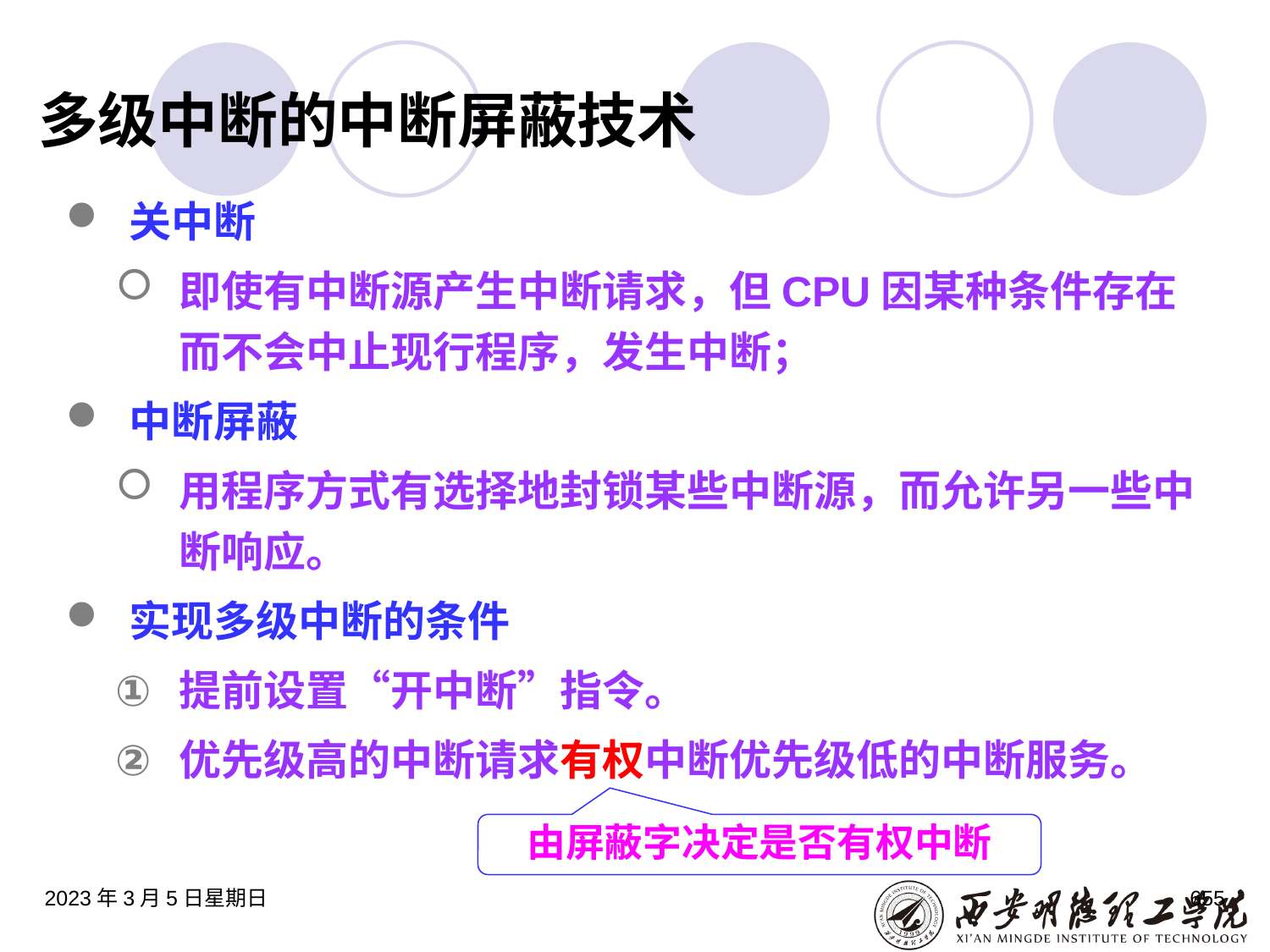

# 多级中断的中断屏蔽技术
关中断
即使有中断源产生中断请求，但CPU因某种条件存在而不会中止现行程序，发生中断；
中断屏蔽
用程序方式有选择地封锁某些中断源，而允许另一些中断响应。
实现多级中断的条件
提前设置“开中断”指令。
优先级高的中断请求有权中断优先级低的中断服务。
由屏蔽字决定是否有权中断
2023年3月5日星期日
655